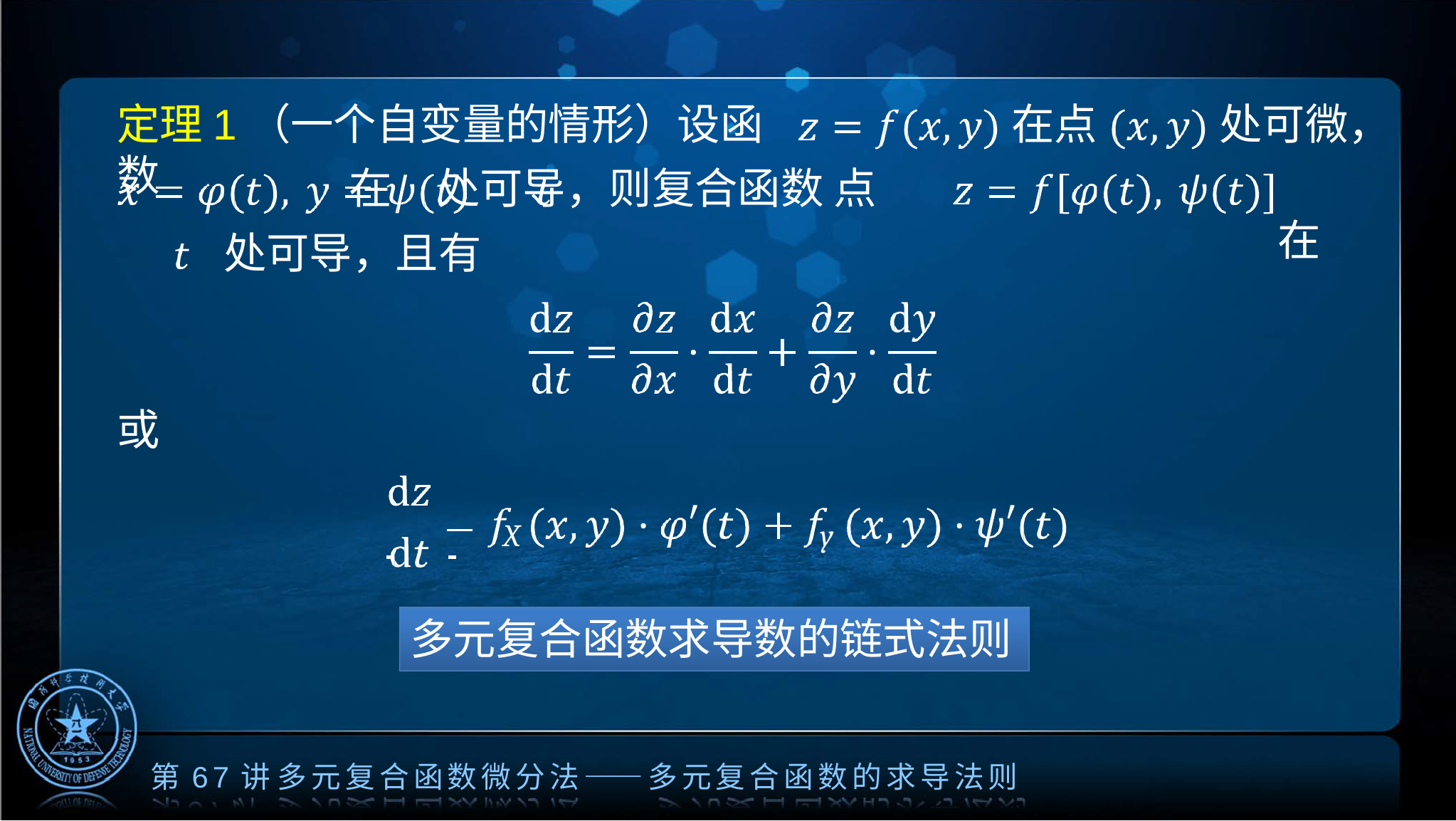

# 定理1（一个自变量的情形）设函数
在点
处可微，

 	 在	处可导，则复合函数 点	处可导，且有

 在

或

X
y

多元复合函数求导数的链式法则
第67讲	多元复合函数微分法——多元复合函数的求导法则